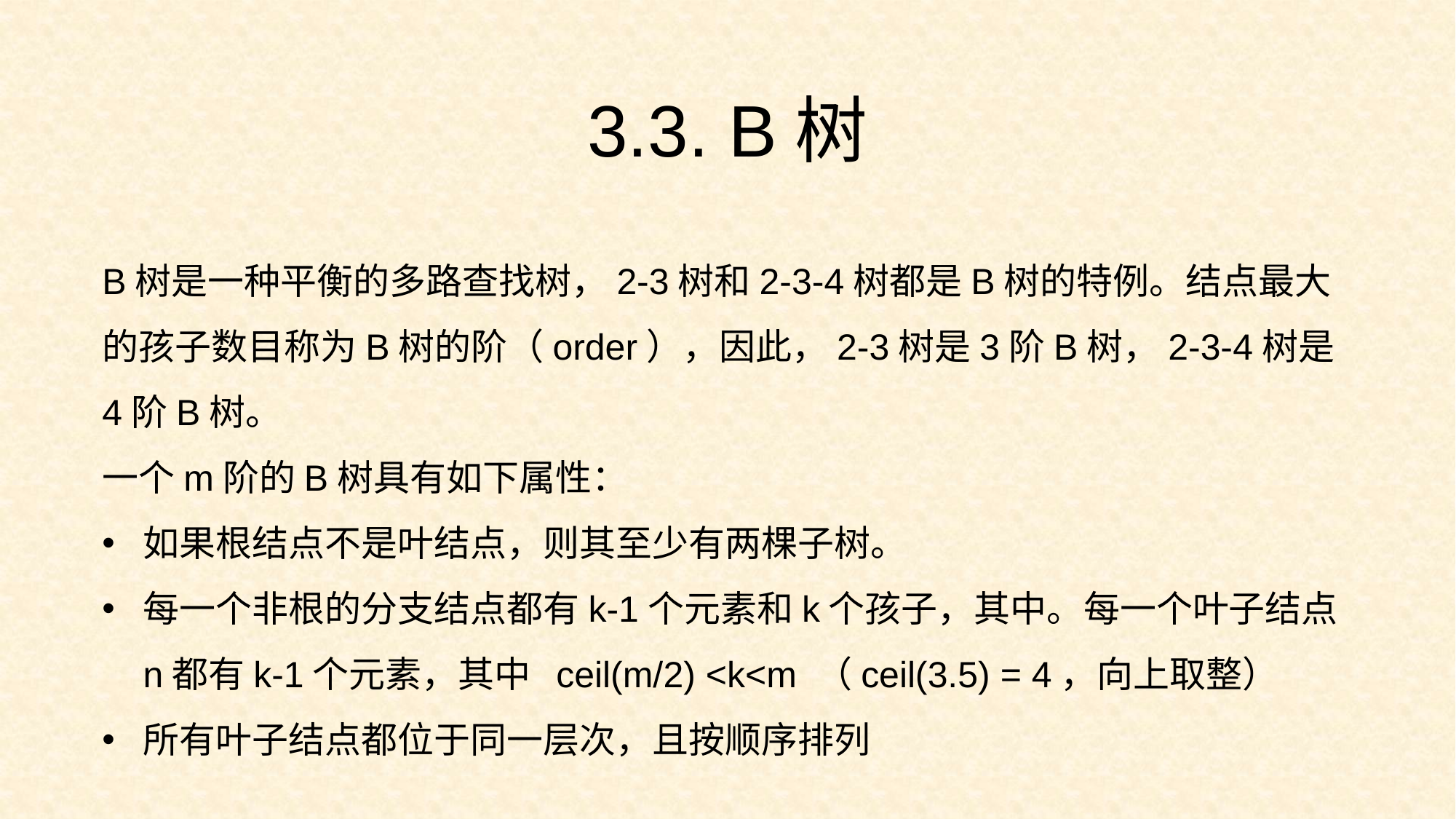

3.3. B树
B树是一种平衡的多路查找树，2-3树和2-3-4树都是B树的特例。结点最大的孩子数目称为B树的阶（order），因此，2-3树是3阶B树，2-3-4树是4阶B树。
一个m阶的B树具有如下属性：
如果根结点不是叶结点，则其至少有两棵子树。
每一个非根的分支结点都有k-1个元素和k个孩子，其中。每一个叶子结点n都有k-1个元素，其中  ceil(m/2) <k<m （ceil(3.5) = 4，向上取整）
所有叶子结点都位于同一层次，且按顺序排列